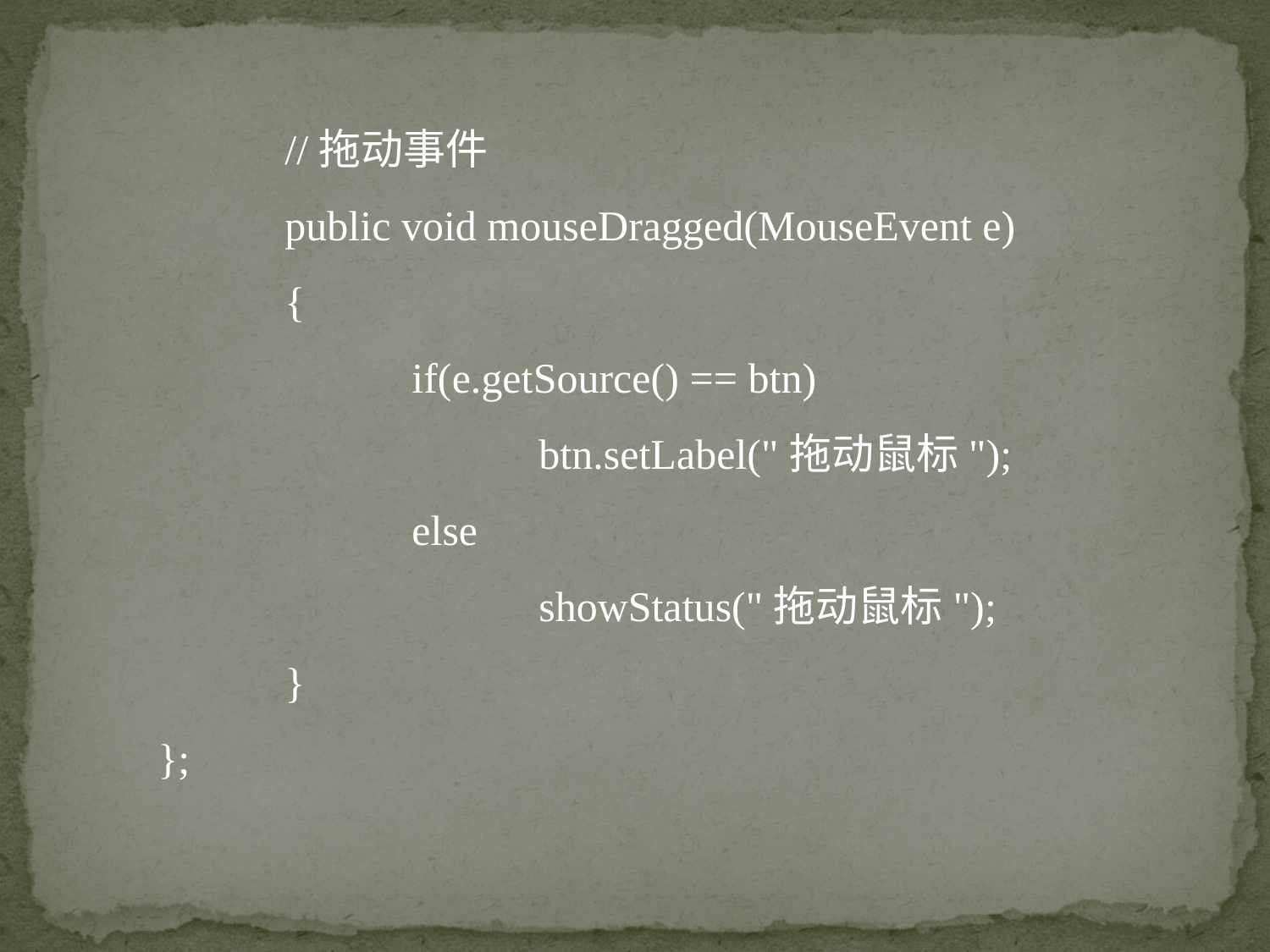

//拖动事件
	public void mouseDragged(MouseEvent e)
	{
		if(e.getSource() == btn)
			btn.setLabel("拖动鼠标");
		else
			showStatus("拖动鼠标");
	}
};